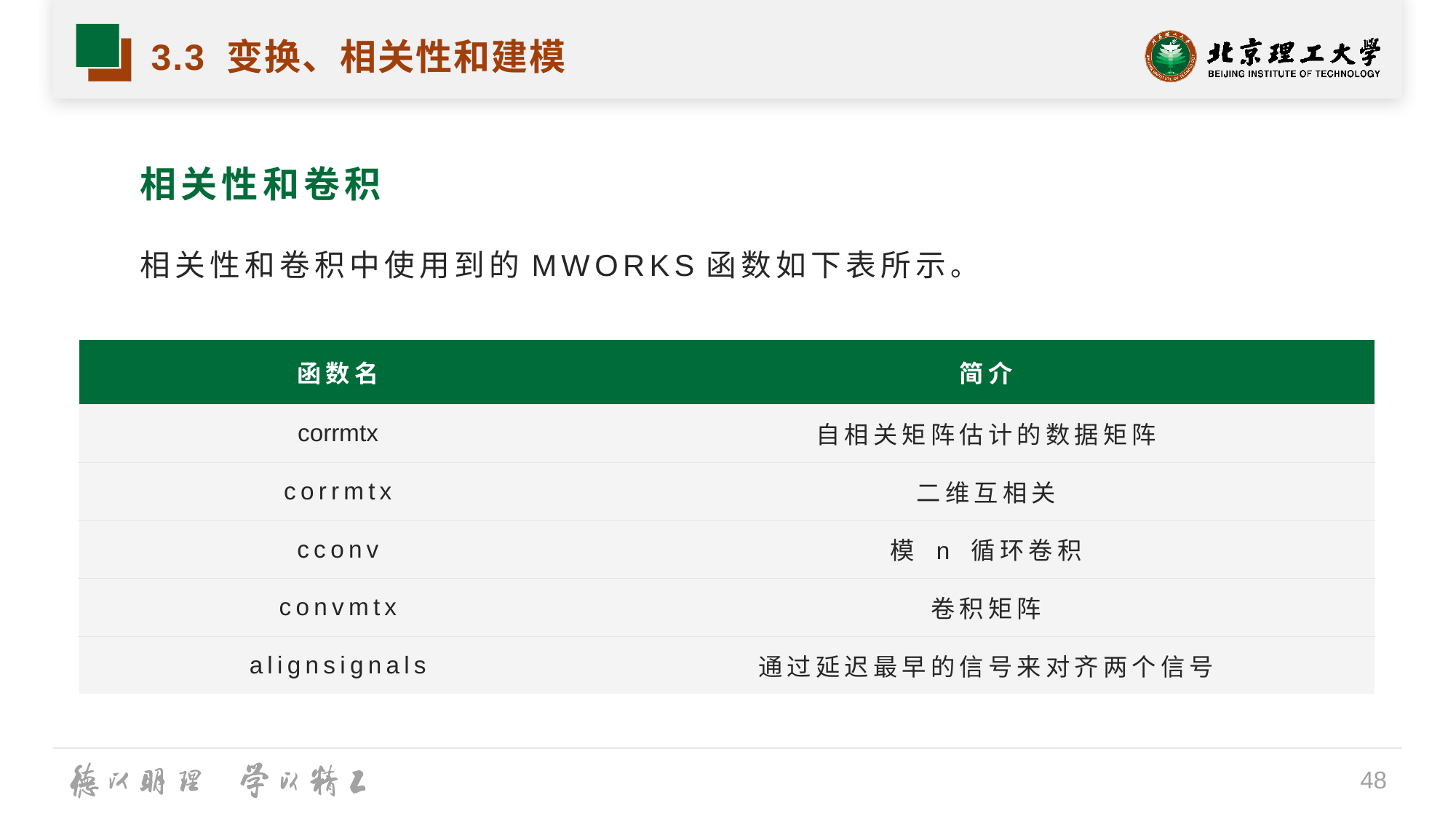

# 3.3 变换、相关性和建模
相关性和卷积
相关性和卷积中使用到的MWORKS函数如下表所示。
| 函数名 | 简介 |
| --- | --- |
| corrmtx | 自相关矩阵估计的数据矩阵 |
| corrmtx | 二维互相关 |
| cconv | 模 n 循环卷积 |
| convmtx | 卷积矩阵 |
| alignsignals | 通过延迟最早的信号来对齐两个信号 |